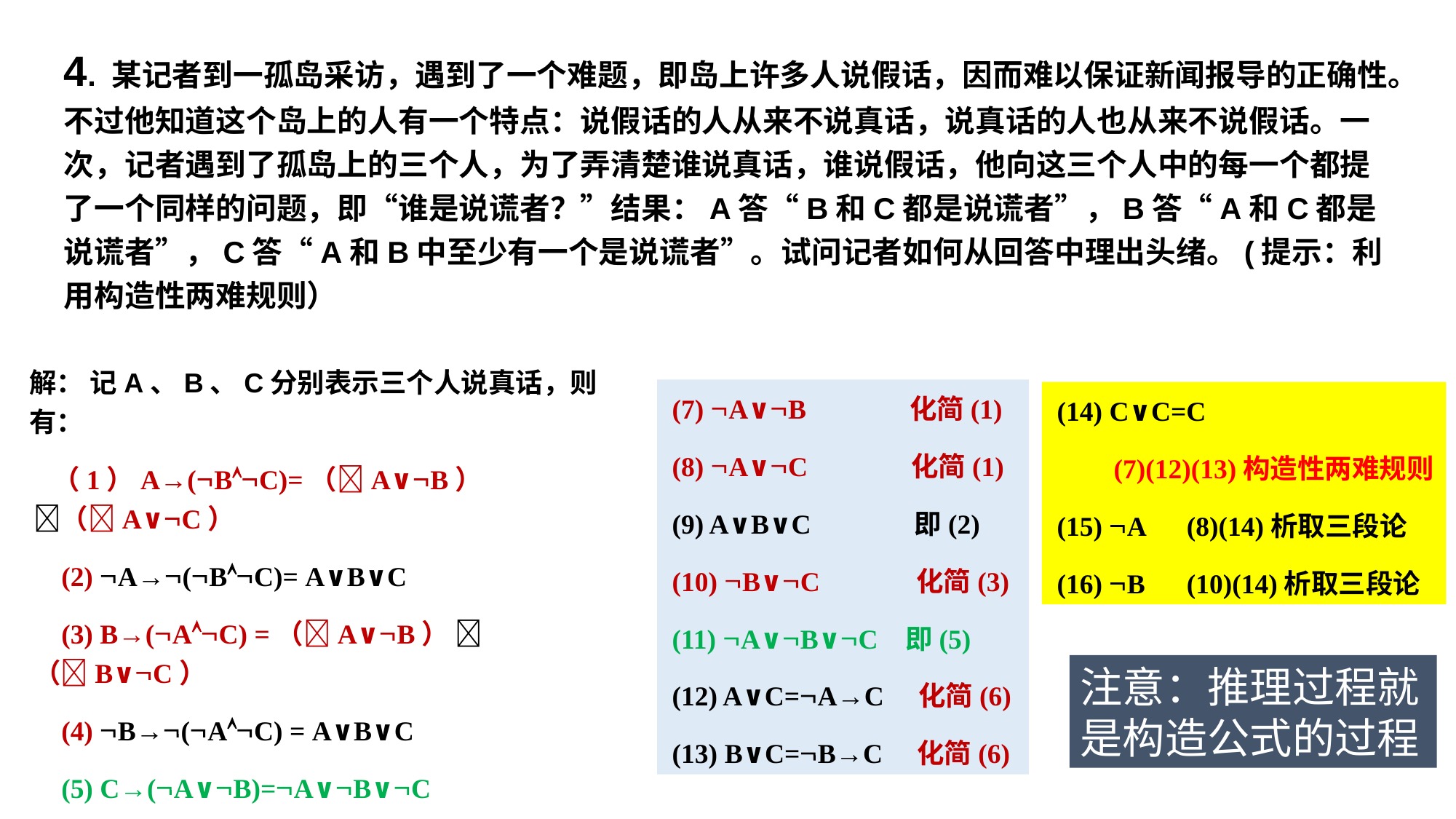

4. 某记者到一孤岛采访，遇到了一个难题，即岛上许多人说假话，因而难以保证新闻报导的正确性。不过他知道这个岛上的人有一个特点：说假话的人从来不说真话，说真话的人也从来不说假话。一次，记者遇到了孤岛上的三个人，为了弄清楚谁说真话，谁说假话，他向这三个人中的每一个都提了一个同样的问题，即“谁是说谎者？”结果：A答“B和C都是说谎者”，B答“A和C都是说谎者”，C答“A和B中至少有一个是说谎者”。试问记者如何从回答中理出头绪。(提示：利用构造性两难规则）

解： 记A、B、C分别表示三个人说真话，则有：
  （1）A→(¬B∧¬C)=（¬A∨¬B） ∧（¬A∨¬C）
    (2) ¬A→¬(¬B∧¬C)= A∨B∨C
    (3) B→(¬A∧¬C) =（¬A∨¬B） ∧ （¬B∨¬C）
    (4) ¬B→¬(¬A∧¬C) = A∨B∨C
    (5) C→(¬A∨¬B)=¬A∨¬B∨¬C
    (6) ¬C→¬(¬A∨¬B)= (A∨C) ∧(B∨C)
(7) ¬A∨¬B              化简(1)
(8) ¬A∨¬C              化简(1)
(9) A∨B∨C              即(2)
(10) ¬B∨¬C             化简(3)
(11) ¬A∨¬B∨¬C   即(5)
(12) A∨C=¬A→C    化简(6)
(13) B∨C=¬B→C    化简(6)
(14) C∨C=C
        (7)(12)(13)构造性两难规则
(15) ¬A      (8)(14)析取三段论
(16) ¬B      (10)(14)析取三段论
注意：推理过程就是构造公式的过程